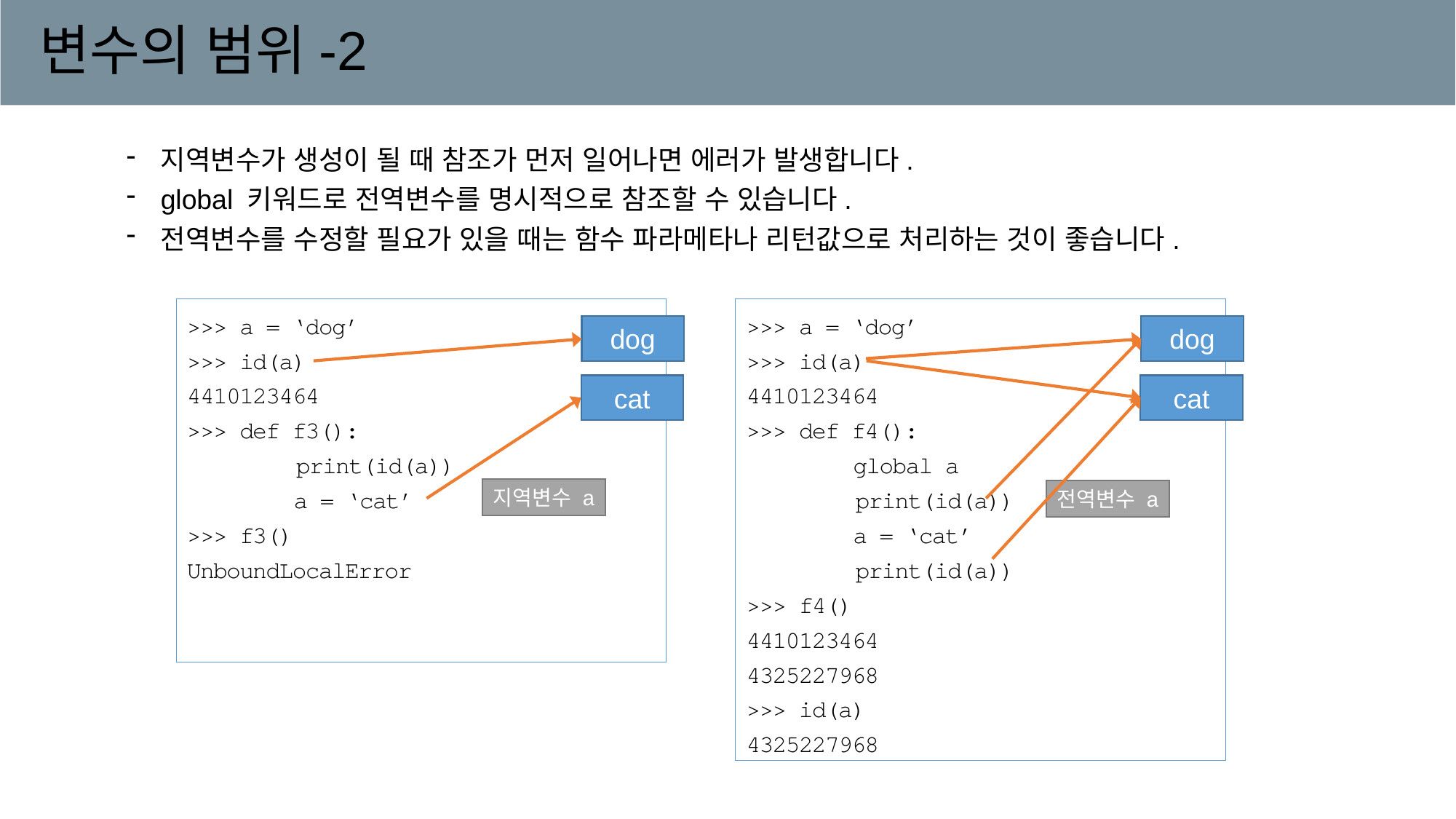

# 변수의 범위-2
지역변수가 생성이 될 때 참조가 먼저 일어나면 에러가 발생합니다.
global 키워드로 전역변수를 명시적으로 참조할 수 있습니다.
전역변수를 수정할 필요가 있을 때는 함수 파라메타나 리턴값으로 처리하는 것이 좋습니다.
>>> a = ‘dog’
>>> id(a)
4410123464
>>> def f3():
	print(id(a))
        a = ‘cat’
>>> f3()
UnboundLocalError
>>> a = ‘dog’
>>> id(a)
4410123464
>>> def f4():
        global a
	print(id(a))
        a = ‘cat’
	print(id(a))
>>> f4()
4410123464
4325227968
>>> id(a)
4325227968
dog
dog
cat
cat
지역변수 a
전역변수 a